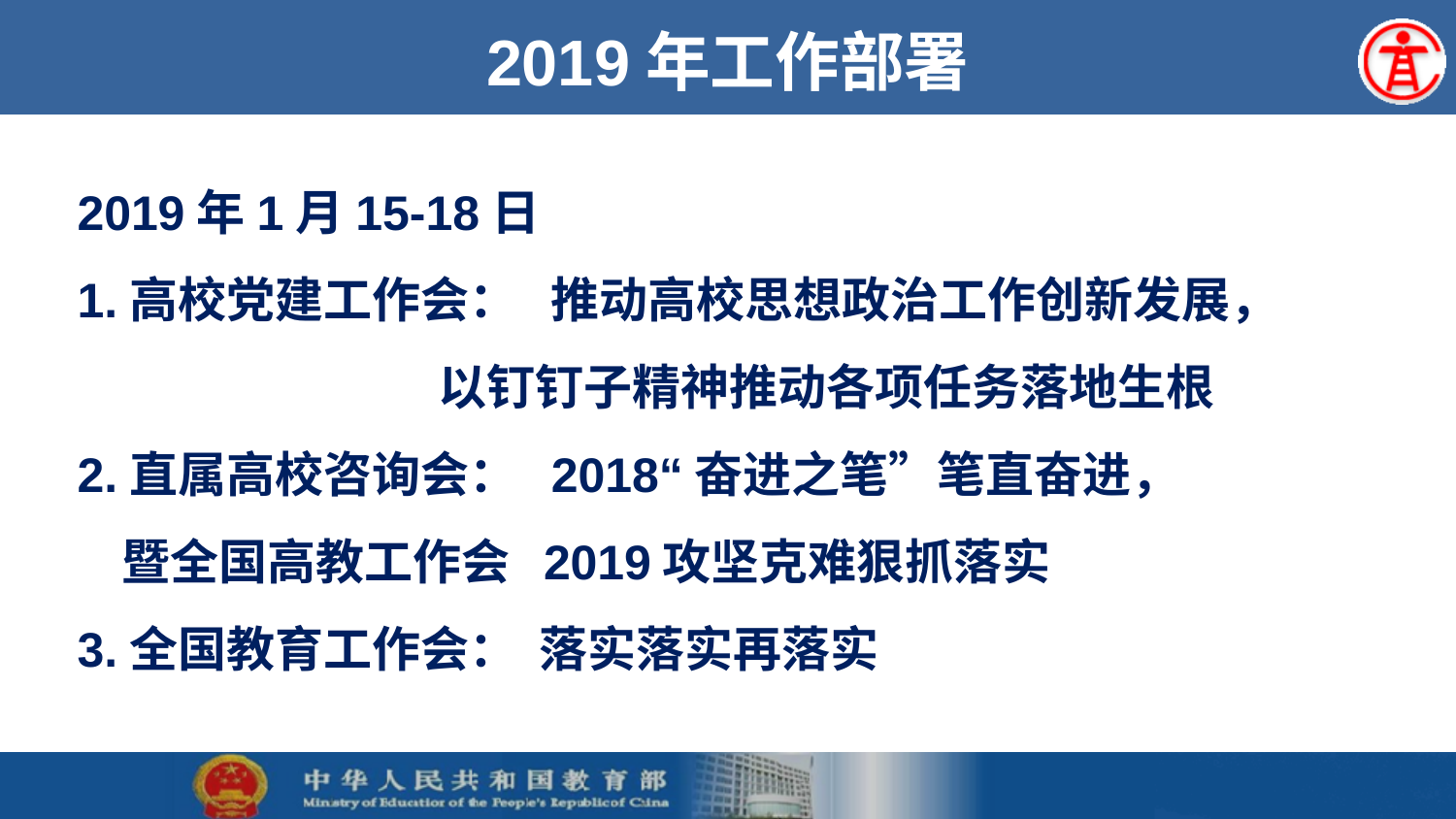

# 2019年工作部署
2019年1月15-18日
1.高校党建工作会：   推动高校思想政治工作创新发展，
                                以钉钉子精神推动各项任务落地生根
2.直属高校咨询会：  2018“奋进之笔”笔直奋进，
   暨全国高教工作会  2019攻坚克难狠抓落实
3.全国教育工作会：  落实落实再落实